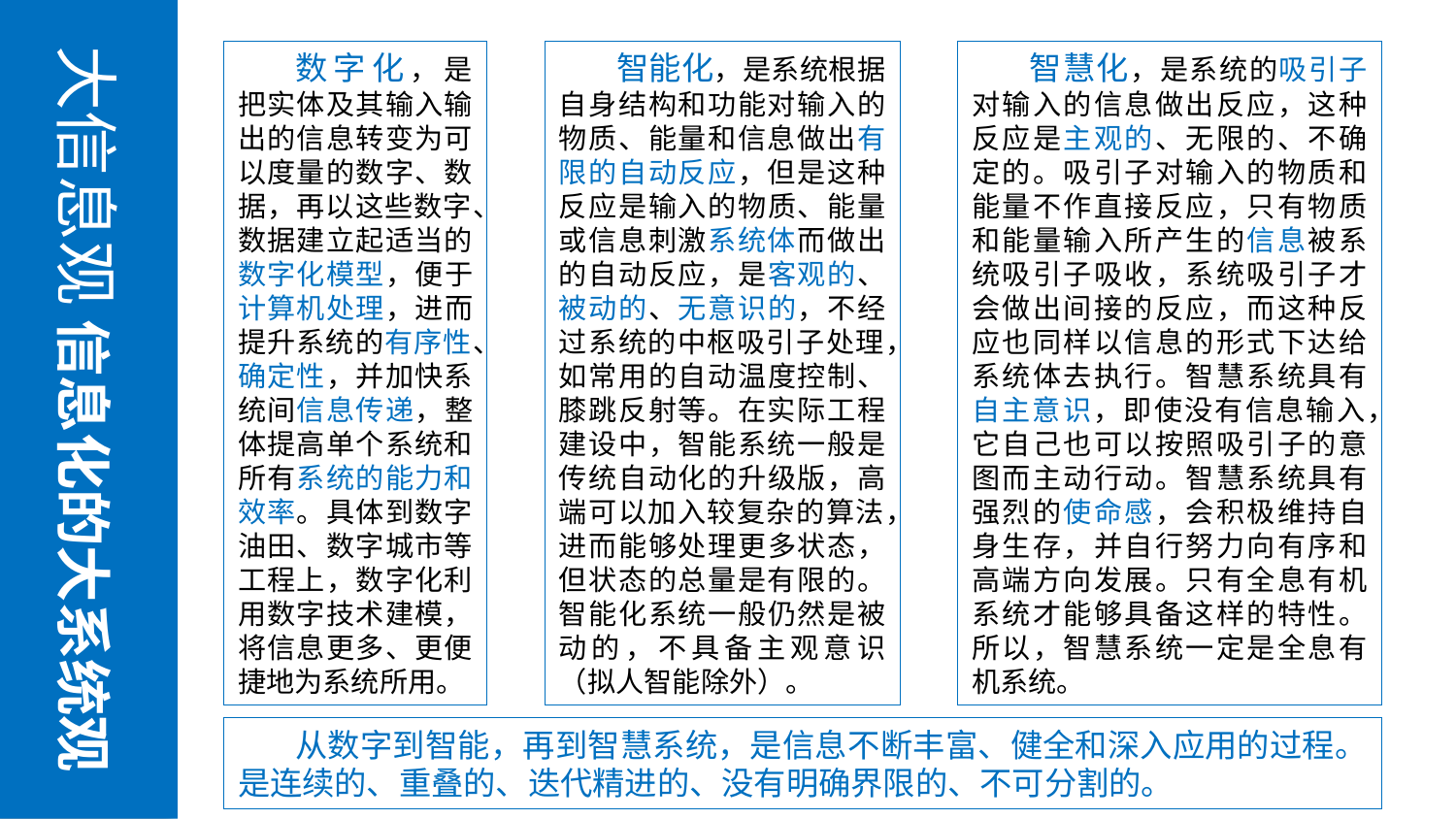

大信息观 信息化的大系统观
数字化，是把实体及其输入输出的信息转变为可以度量的数字、数据，再以这些数字、数据建立起适当的数字化模型，便于计算机处理，进而提升系统的有序性、确定性，并加快系统间信息传递，整体提高单个系统和所有系统的能力和效率。具体到数字油田、数字城市等工程上，数字化利用数字技术建模，将信息更多、更便捷地为系统所用。
智能化，是系统根据自身结构和功能对输入的物质、能量和信息做出有限的自动反应，但是这种反应是输入的物质、能量或信息刺激系统体而做出的自动反应，是客观的、被动的、无意识的，不经过系统的中枢吸引子处理，如常用的自动温度控制、膝跳反射等。在实际工程建设中，智能系统一般是传统自动化的升级版，高端可以加入较复杂的算法，进而能够处理更多状态，但状态的总量是有限的。智能化系统一般仍然是被动的，不具备主观意识（拟人智能除外）。
智慧化，是系统的吸引子对输入的信息做出反应，这种反应是主观的、无限的、不确定的。吸引子对输入的物质和能量不作直接反应，只有物质和能量输入所产生的信息被系统吸引子吸收，系统吸引子才会做出间接的反应，而这种反应也同样以信息的形式下达给系统体去执行。智慧系统具有自主意识，即使没有信息输入，它自己也可以按照吸引子的意图而主动行动。智慧系统具有强烈的使命感，会积极维持自身生存，并自行努力向有序和高端方向发展。只有全息有机系统才能够具备这样的特性。所以，智慧系统一定是全息有机系统。
从数字到智能，再到智慧系统，是信息不断丰富、健全和深入应用的过程。是连续的、重叠的、迭代精进的、没有明确界限的、不可分割的。